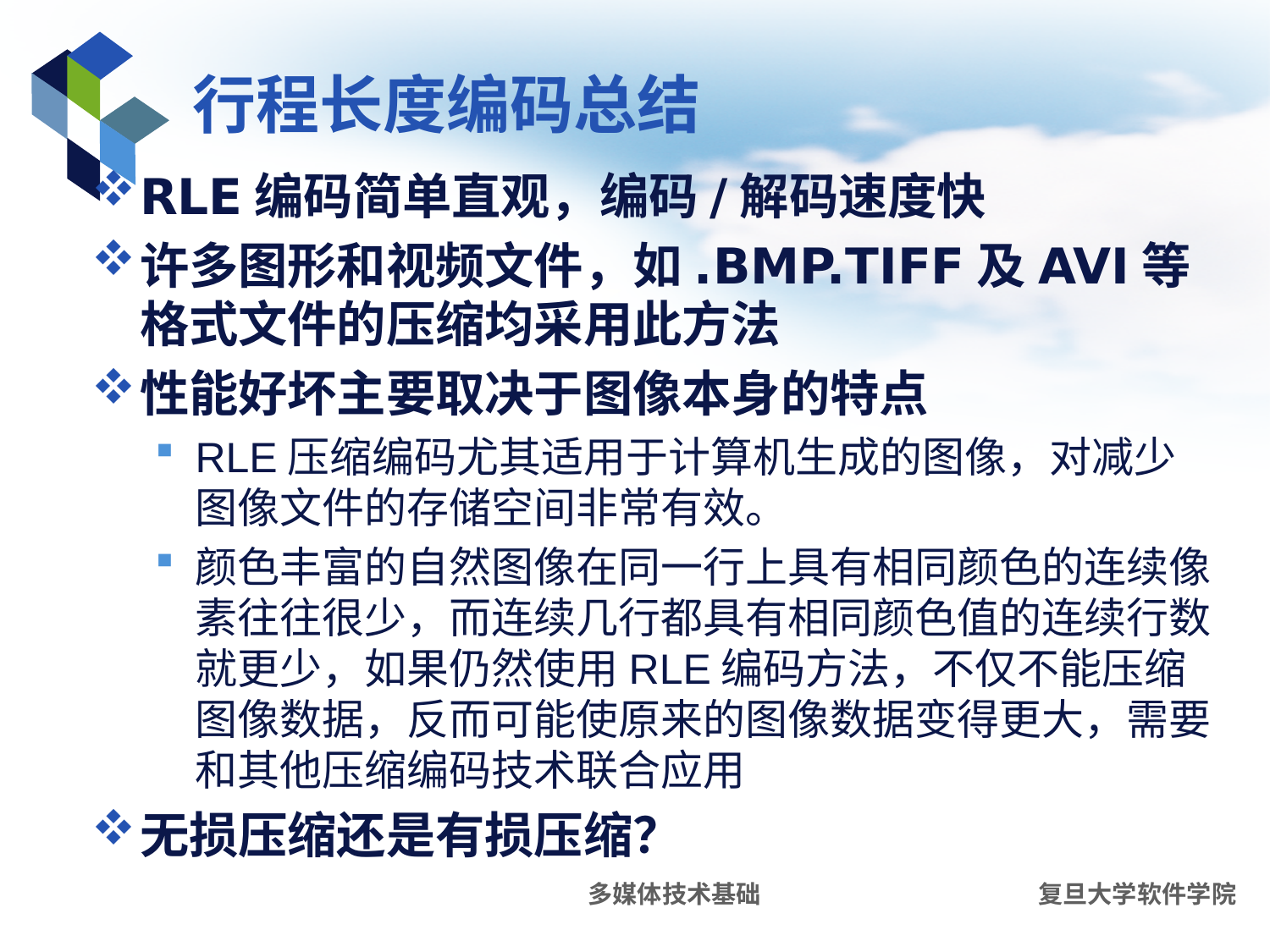

# 行程长度编码总结
RLE编码简单直观，编码/解码速度快
许多图形和视频文件，如.BMP.TIFF及AVI等格式文件的压缩均采用此方法
性能好坏主要取决于图像本身的特点
RLE压缩编码尤其适用于计算机生成的图像，对减少图像文件的存储空间非常有效。
颜色丰富的自然图像在同一行上具有相同颜色的连续像素往往很少，而连续几行都具有相同颜色值的连续行数就更少，如果仍然使用RLE编码方法，不仅不能压缩图像数据，反而可能使原来的图像数据变得更大，需要和其他压缩编码技术联合应用
无损压缩还是有损压缩？
多媒体技术基础